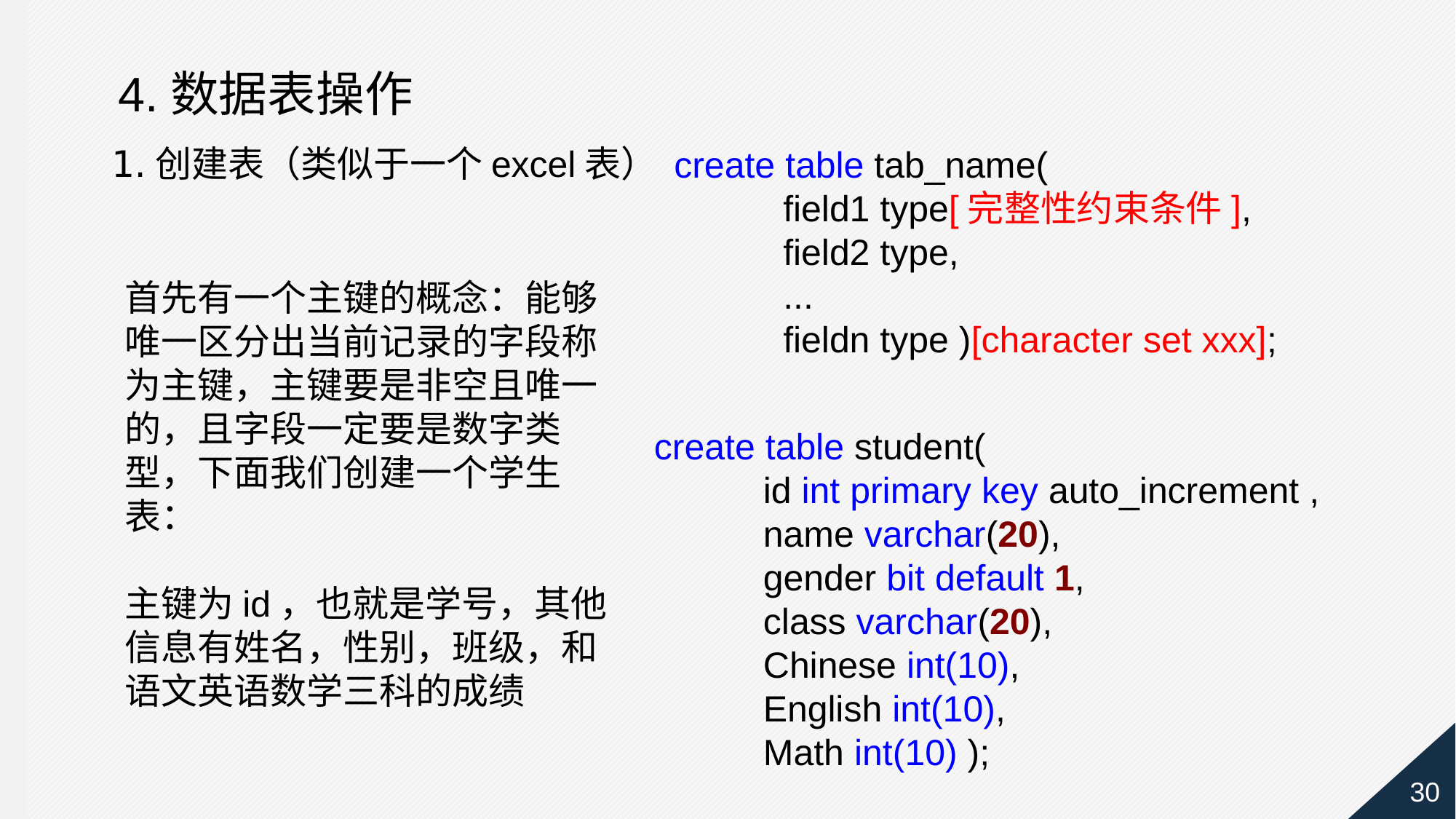

4.数据表操作
1.创建表（类似于一个excel表）
create table tab_name(
	field1 type[完整性约束条件],
	field2 type,
 	...
	fieldn type )[character set xxx];
首先有一个主键的概念：能够唯一区分出当前记录的字段称为主键，主键要是非空且唯一的，且字段一定要是数字类型，下面我们创建一个学生表：

主键为id，也就是学号，其他信息有姓名，性别，班级，和语文英语数学三科的成绩
create table student(
	id int primary key auto_increment ,
	name varchar(20),
	gender bit default 1,
	class varchar(20),
	Chinese int(10),
	English int(10),
	Math int(10) );
30